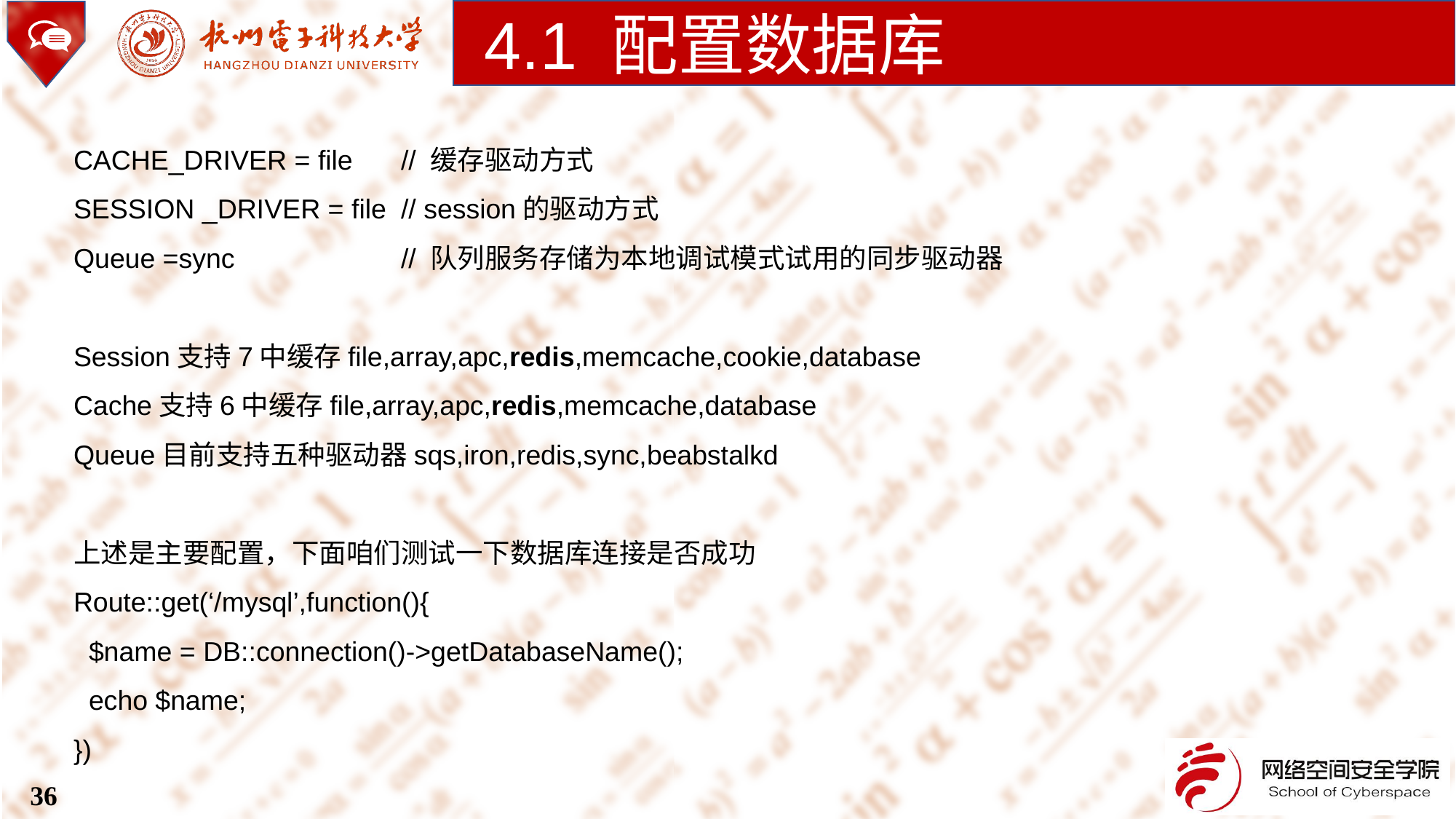

4.1 配置数据库
CACHE_DRIVER = file	// 缓存驱动方式
SESSION _DRIVER = file	// session的驱动方式
Queue =sync		// 队列服务存储为本地调试模式试用的同步驱动器

Session支持7中缓存file,array,apc,redis,memcache,cookie,database
Cache支持6中缓存file,array,apc,redis,memcache,database
Queue目前支持五种驱动器sqs,iron,redis,sync,beabstalkd

上述是主要配置，下面咱们测试一下数据库连接是否成功
Route::get(‘/mysql’,function(){
  $name = DB::connection()->getDatabaseName();
  echo $name;
})
36